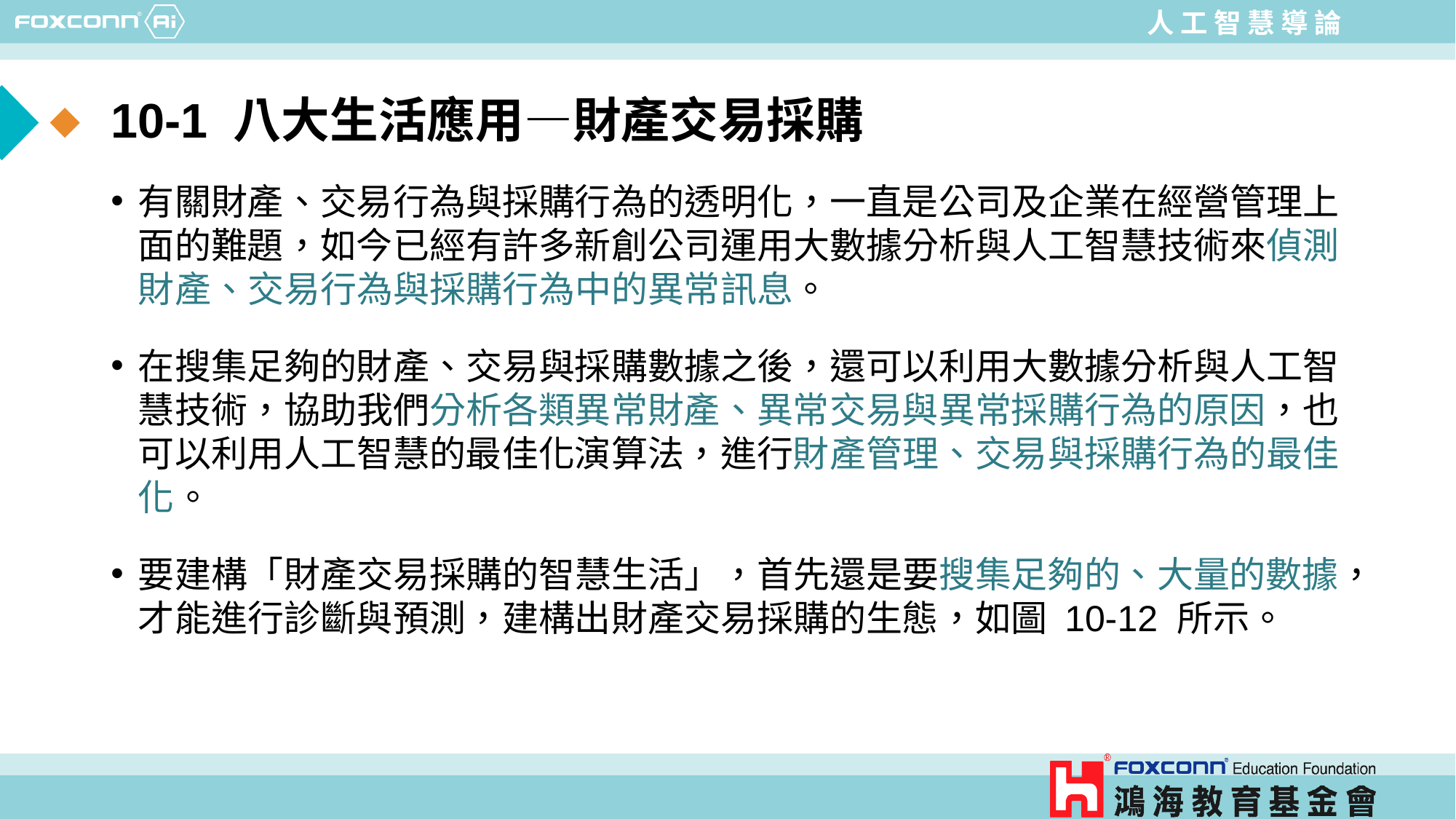

# 10-1 八大生活應用—財產交易採購
有關財產、交易行為與採購行為的透明化，一直是公司及企業在經營管理上面的難題，如今已經有許多新創公司運用大數據分析與人工智慧技術來偵測財產、交易行為與採購行為中的異常訊息。
在搜集足夠的財產、交易與採購數據之後，還可以利用大數據分析與人工智慧技術，協助我們分析各類異常財產、異常交易與異常採購行為的原因，也可以利用人工智慧的最佳化演算法，進行財產管理、交易與採購行為的最佳化。
要建構「財產交易採購的智慧生活」，首先還是要搜集足夠的、大量的數據，才能進行診斷與預測，建構出財產交易採購的生態，如圖 10-12 所示。